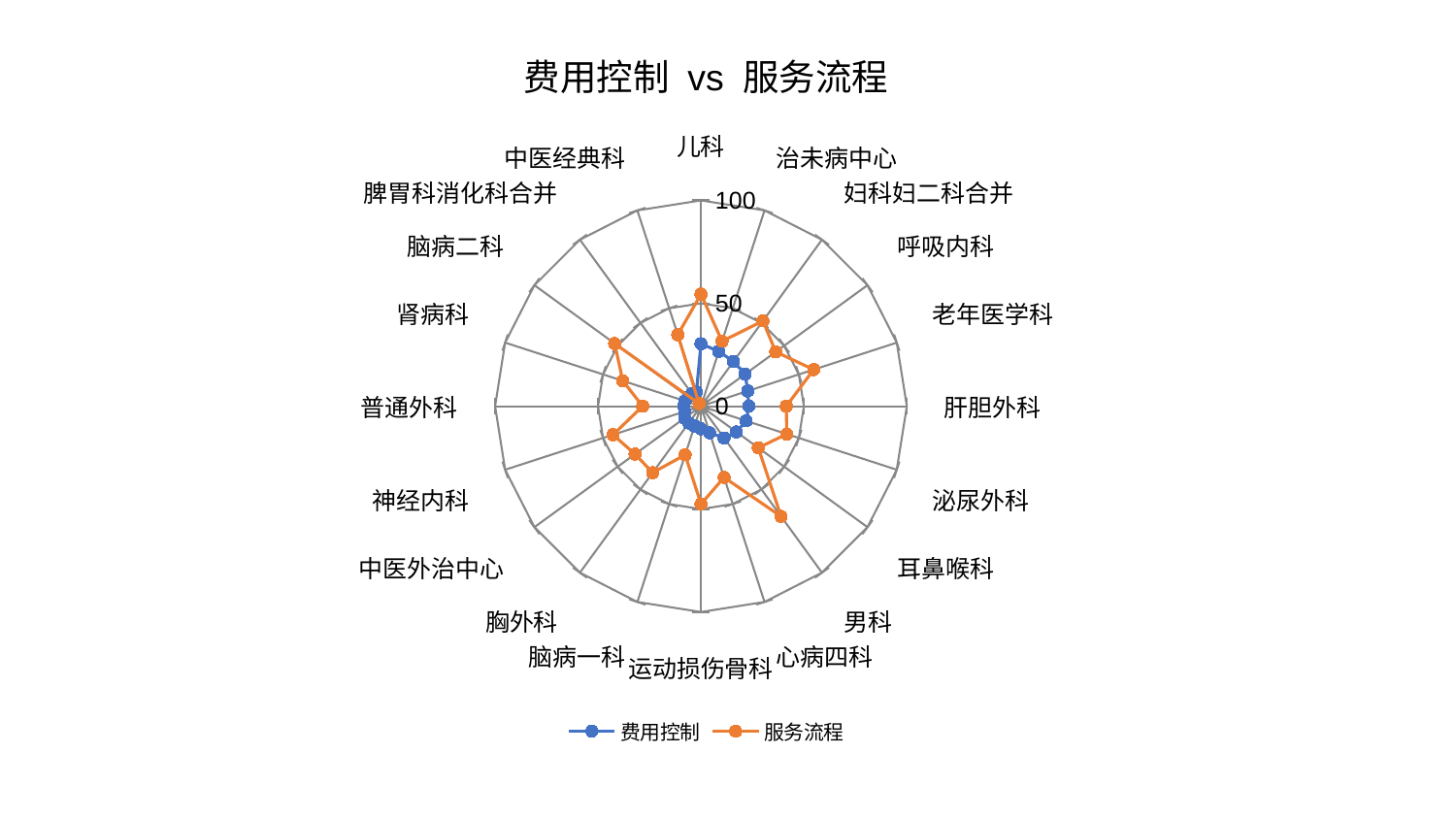

### Chart: 费用控制 vs 服务流程

| Category | 费用控制 | 服务流程 |
|---|---|---|
| 儿科 | 30.3543170759894 | 54.44692163770404 |
| 治未病中心 | 28.000756165466274 | 33.170528534961704 |
| 妇科妇二科合并 | 26.888383745007868 | 51.21790107839941 |
| 呼吸内科 | 26.537075529974324 | 44.91789186038813 |
| 老年医学科 | 23.89102295874879 | 57.578926329205686 |
| 肝胆外科 | 23.29896722562256 | 41.46549959862129 |
| 泌尿外科 | 23.093306108769408 | 43.83114122402927 |
| 耳鼻喉科 | 21.319550603347476 | 34.466588529912755 |
| 男科 | 19.09310957143805 | 66.18742475477096 |
| 心病四科 | 13.63963853756517 | 36.40983903464448 |
| 运动损伤骨科 | 10.99379344332718 | 47.548103616683065 |
| 脑病一科 | 10.122803096364105 | 24.873904978914993 |
| 胸外科 | 10.095965835198212 | 39.92482862286673 |
| 中医外治中心 | 9.786577052004692 | 39.62395208475685 |
| 神经内科 | 8.299896172247193 | 44.928182024071916 |
| 普通外科 | 8.290587531230042 | 28.32859240888913 |
| 肾病科 | 8.23864747717662 | 39.90742230608169 |
| 脑病二科 | 7.71459941612163 | 51.80836131661016 |
| 脾胃科消化科合并 | 7.554010461475136 | 1.575395212950092 |
| 中医经典科 | 7.196776788661434 | 36.500683696639776 |
73